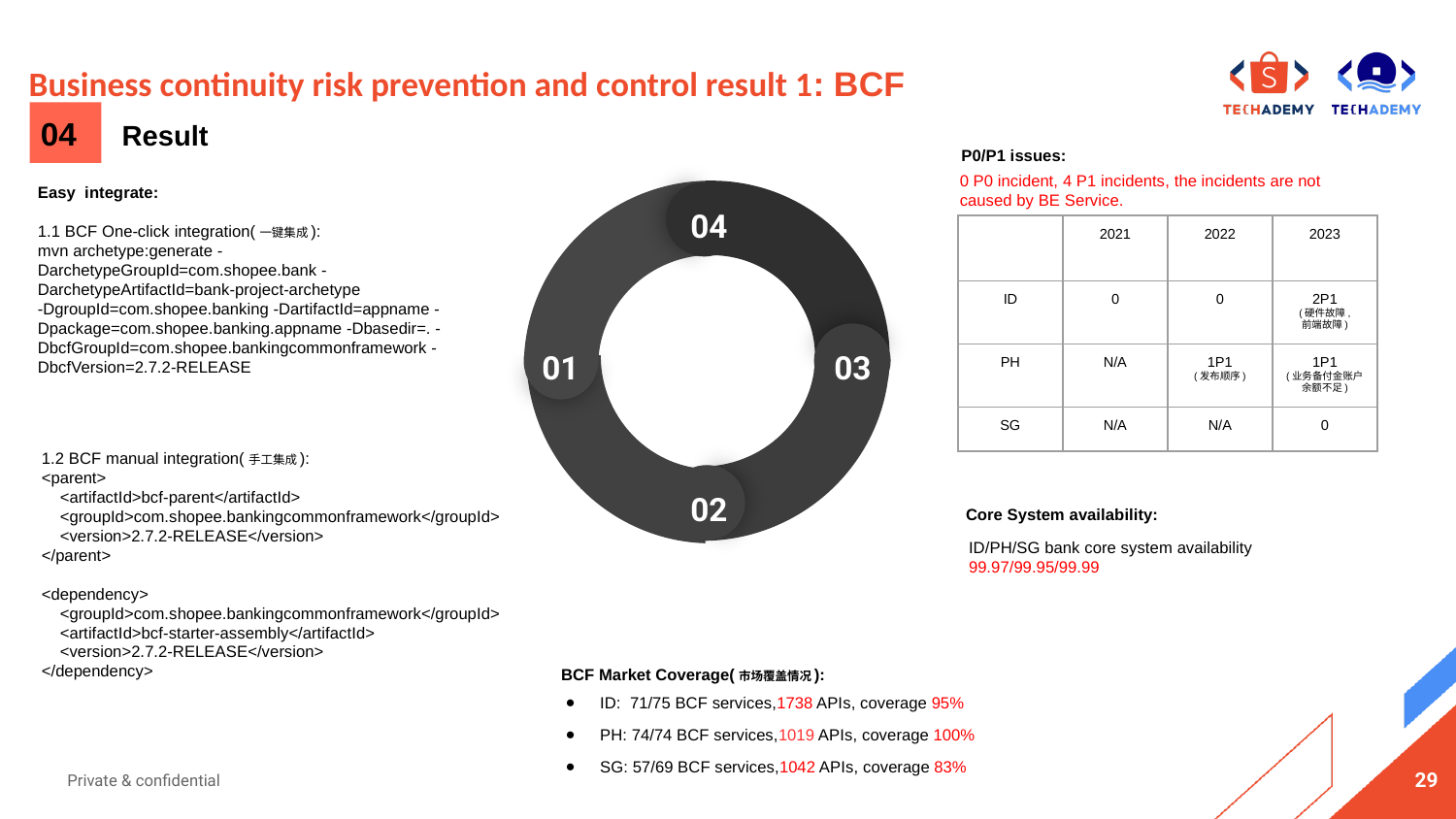

# Business continuity risk prevention and control result 1: BCF
04
Result

04

01
03

02
P0/P1 issues:
0 P0 incident, 4 P1 incidents, the incidents are not caused by BE Service.
 Easy  integrate:
1.1 BCF One-click integration(一键集成):
mvn archetype:generate -DarchetypeGroupId=com.shopee.bank -DarchetypeArtifactId=bank-project-archetype
-DgroupId=com.shopee.banking -DartifactId=appname -Dpackage=com.shopee.banking.appname -Dbasedir=. -DbcfGroupId=com.shopee.bankingcommonframework -DbcfVersion=2.7.2-RELEASE
|  | 2021 | 2022 | 2023 |
| --- | --- | --- | --- |
| ID | 0 | 0 | 2P1 (硬件故障, 前端故障) |
| PH | N/A | 1P1 (发布顺序) | 1P1 (业务备付金账户余额不足) |
| SG | N/A | N/A | 0 |
1.2 BCF manual integration(手工集成):
<parent>
    <artifactId>bcf-parent</artifactId>
    <groupId>com.shopee.bankingcommonframework</groupId>
    <version>2.7.2-RELEASE</version>
</parent>

<dependency>
    <groupId>com.shopee.bankingcommonframework</groupId>
    <artifactId>bcf-starter-assembly</artifactId>
    <version>2.7.2-RELEASE</version>
</dependency>
 Core System availability:
ID/PH/SG bank core system availability 99.97/99.95/99.99
BCF Market Coverage(市场覆盖情况):
ID:  71/75 BCF services,1738 APIs, coverage 95%
PH: 74/74 BCF services,1019 APIs, coverage 100%
SG: 57/69 BCF services,1042 APIs, coverage 83%
29